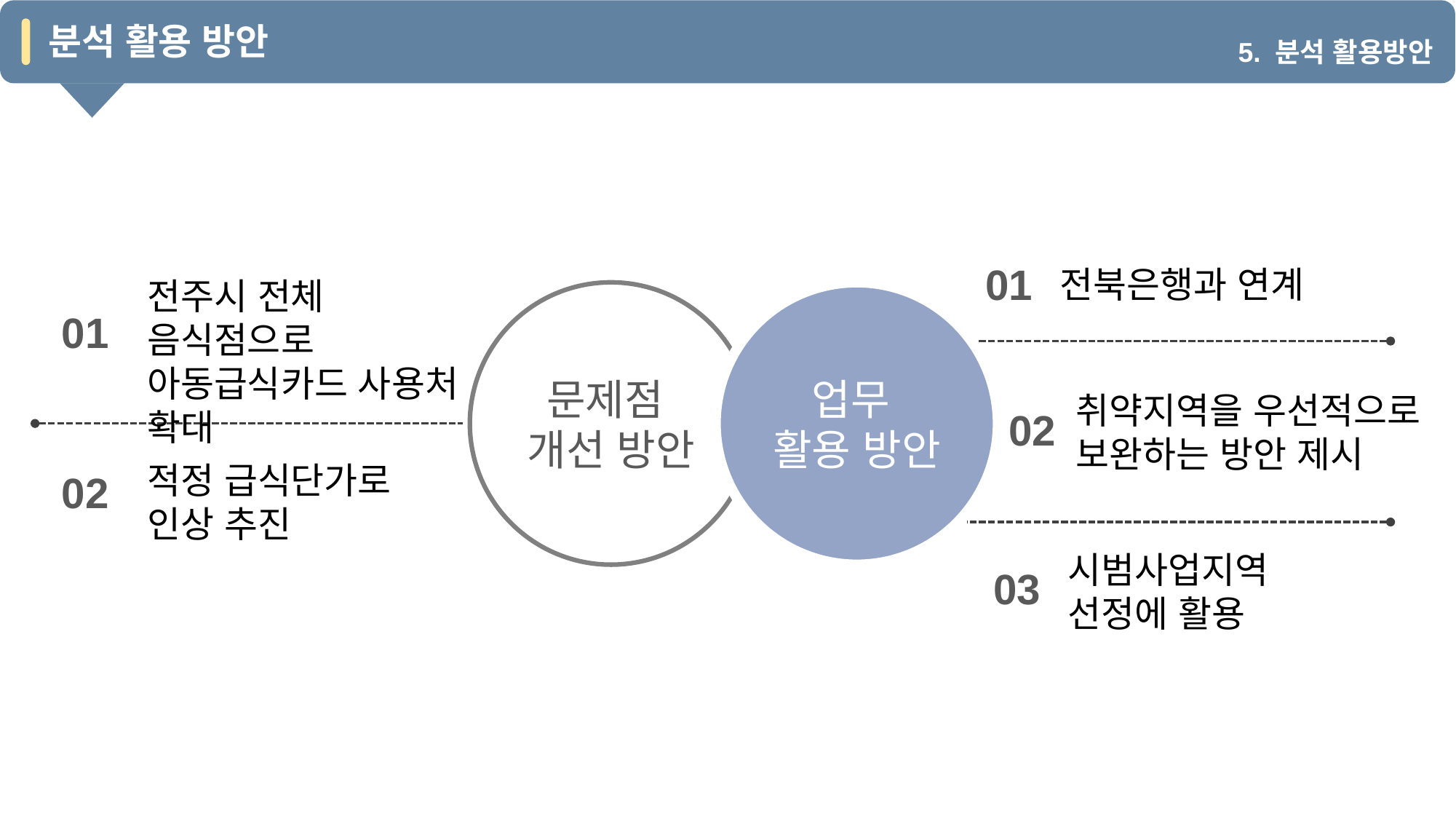

분석 활용 방안

5. 분석 활용방안

01
전북은행과 연계
전주시 전체 음식점으로 아동급식카드 사용처 확대
문제점
개선 방안
업무
활용 방안
01
취약지역을 우선적으로 보완하는 방안 제시
02
적정 급식단가로
인상 추진
02
시범사업지역
선정에 활용
03